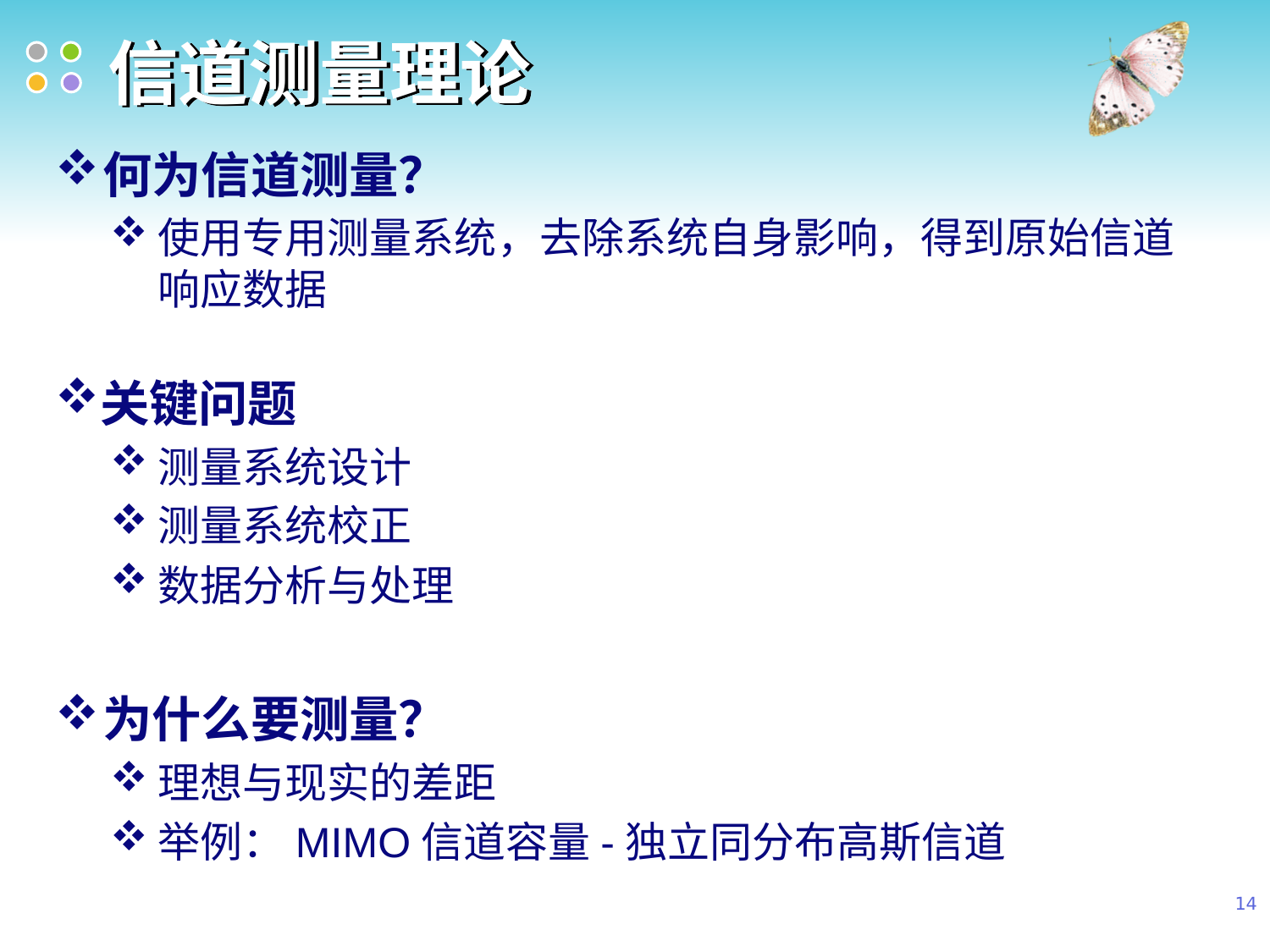

# 信道测量理论
何为信道测量？
使用专用测量系统，去除系统自身影响，得到原始信道响应数据

关键问题
测量系统设计
测量系统校正
数据分析与处理

为什么要测量？
理想与现实的差距
举例：MIMO信道容量-独立同分布高斯信道

14